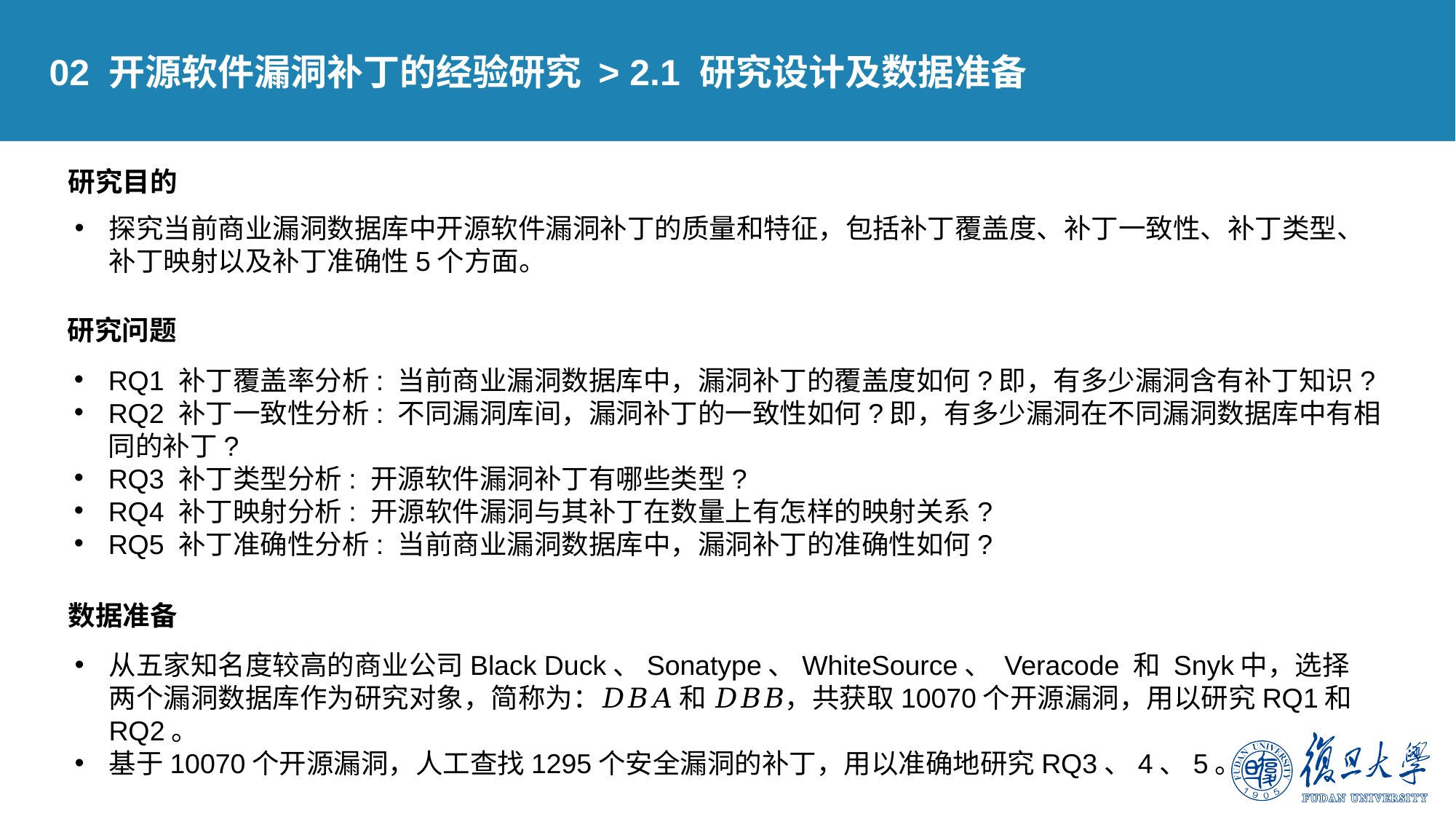

02 开源软件漏洞补丁的经验研究 > 2.1 研究设计及数据准备
研究目的
探究当前商业漏洞数据库中开源软件漏洞补丁的质量和特征，包括补丁覆盖度、补丁一致性、补丁类型、补丁映射以及补丁准确性5个方面。
研究问题
RQ1 补丁覆盖率分析: 当前商业漏洞数据库中，漏洞补丁的覆盖度如何?即，有多少漏洞含有补丁知识?
RQ2 补丁一致性分析: 不同漏洞库间，漏洞补丁的一致性如何?即，有多少漏洞在不同漏洞数据库中有相同的补丁?
RQ3 补丁类型分析: 开源软件漏洞补丁有哪些类型?
RQ4 补丁映射分析: 开源软件漏洞与其补丁在数量上有怎样的映射关系?
RQ5 补丁准确性分析: 当前商业漏洞数据库中，漏洞补丁的准确性如何?

数据准备
从五家知名度较高的商业公司Black Duck、Sonatype、WhiteSource、 Veracode 和 Snyk中，选择两个漏洞数据库作为研究对象，简称为：𝐷𝐵𝐴 和 𝐷𝐵𝐵，共获取10070个开源漏洞，用以研究RQ1和RQ2。
基于10070个开源漏洞，人工查找1295个安全漏洞的补丁，用以准确地研究RQ3、4、5。